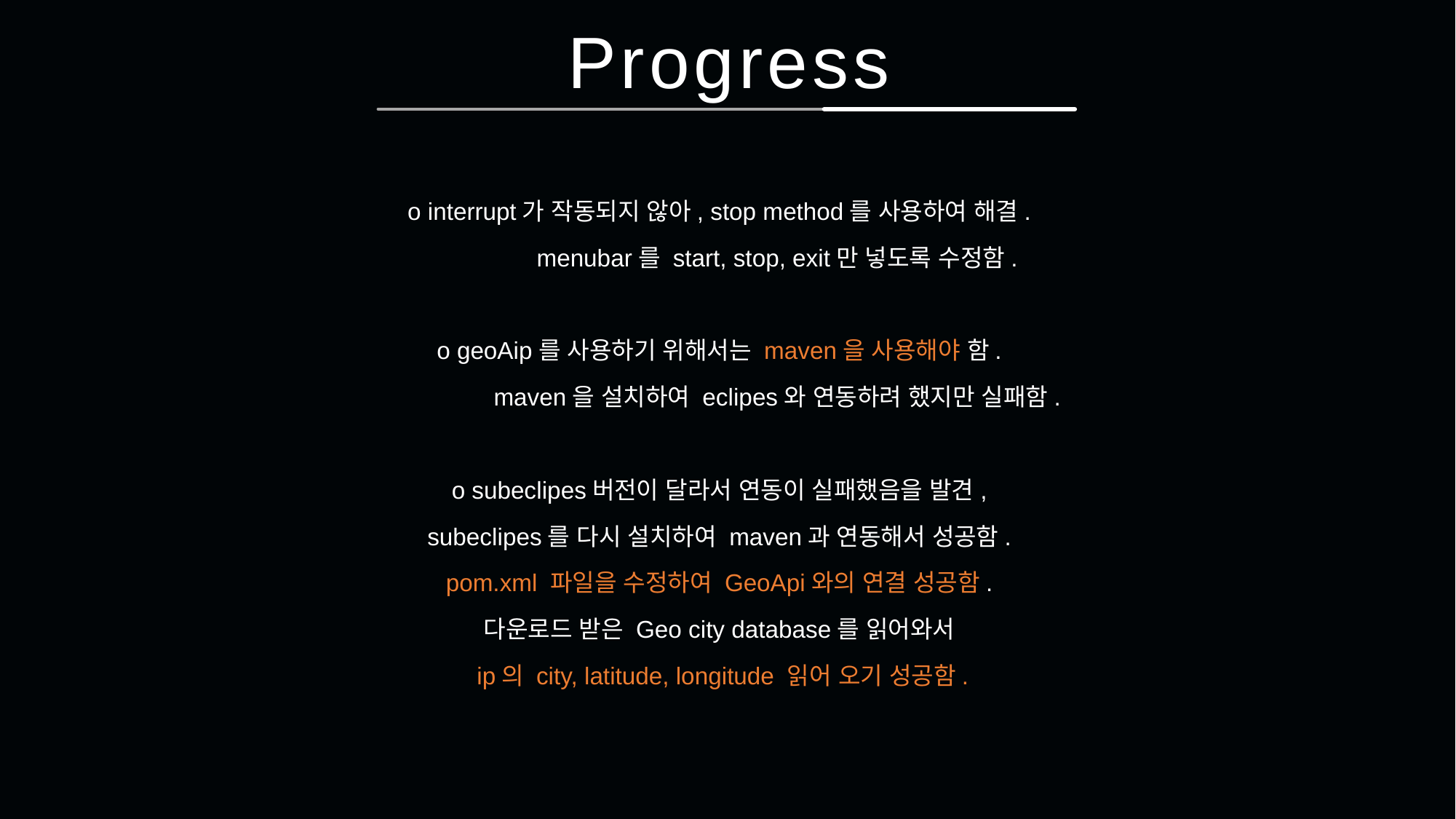

Progress
o interrupt가 작동되지 않아, stop method를 사용하여 해결.
	menubar를 start, stop, exit만 넣도록 수정함.

o geoAip를 사용하기 위해서는 maven을 사용해야 함.
	maven을 설치하여 eclipes와 연동하려 했지만 실패함.

o subeclipes버전이 달라서 연동이 실패했음을 발견,
subeclipes를 다시 설치하여 maven과 연동해서 성공함.
pom.xml 파일을 수정하여 GeoApi와의 연결 성공함.
다운로드 받은 Geo city database를 읽어와서
ip의 city, latitude, longitude 읽어 오기 성공함.